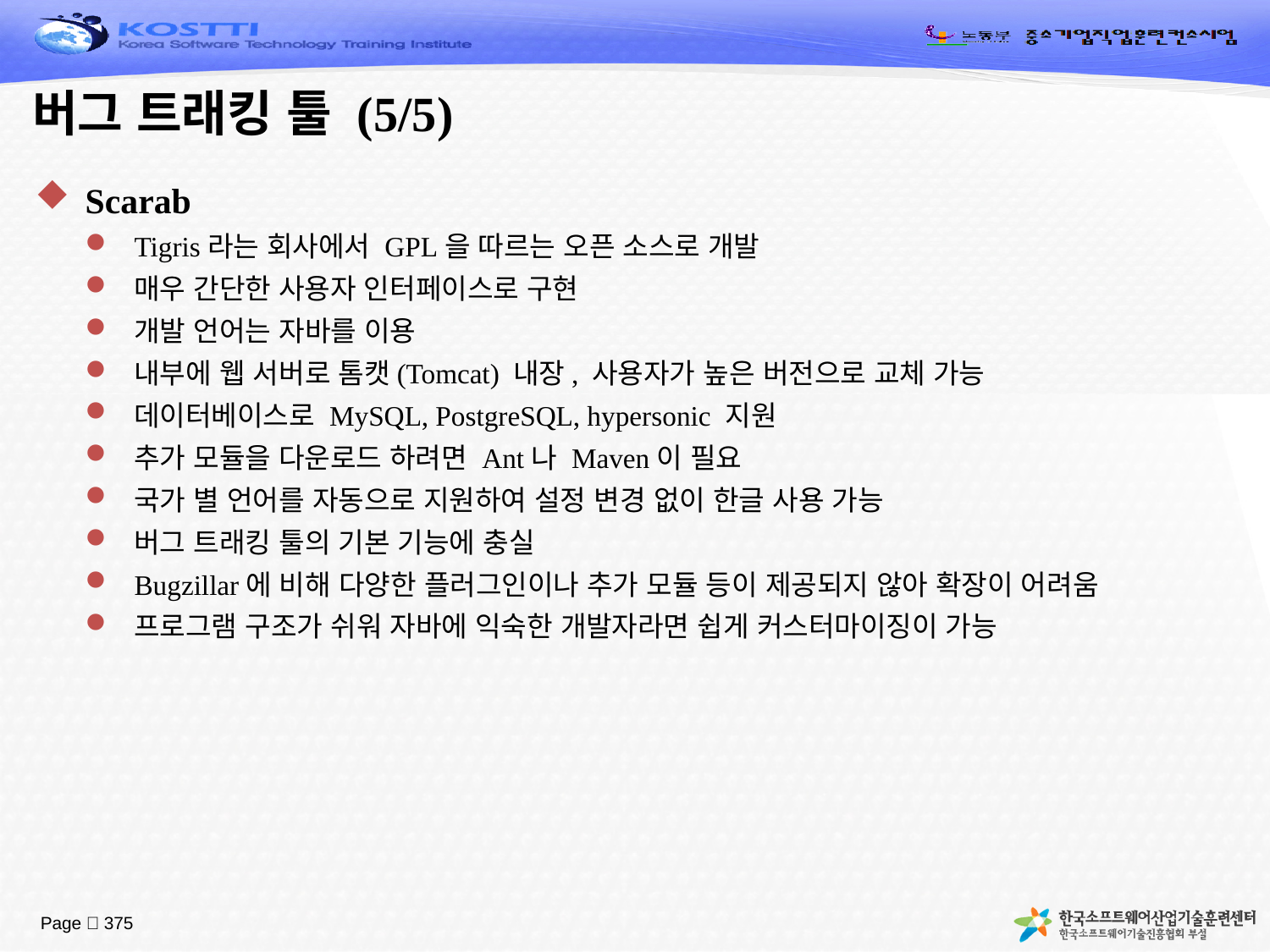

# 버그 트래킹 툴 (5/5)
Scarab
Tigris라는 회사에서 GPL을 따르는 오픈 소스로 개발
매우 간단한 사용자 인터페이스로 구현
개발 언어는 자바를 이용
내부에 웹 서버로 톰캣(Tomcat) 내장, 사용자가 높은 버전으로 교체 가능
데이터베이스로 MySQL, PostgreSQL, hypersonic 지원
추가 모듈을 다운로드 하려면 Ant나 Maven이 필요
국가 별 언어를 자동으로 지원하여 설정 변경 없이 한글 사용 가능
버그 트래킹 툴의 기본 기능에 충실
Bugzillar에 비해 다양한 플러그인이나 추가 모듈 등이 제공되지 않아 확장이 어려움
프로그램 구조가 쉬워 자바에 익숙한 개발자라면 쉽게 커스터마이징이 가능